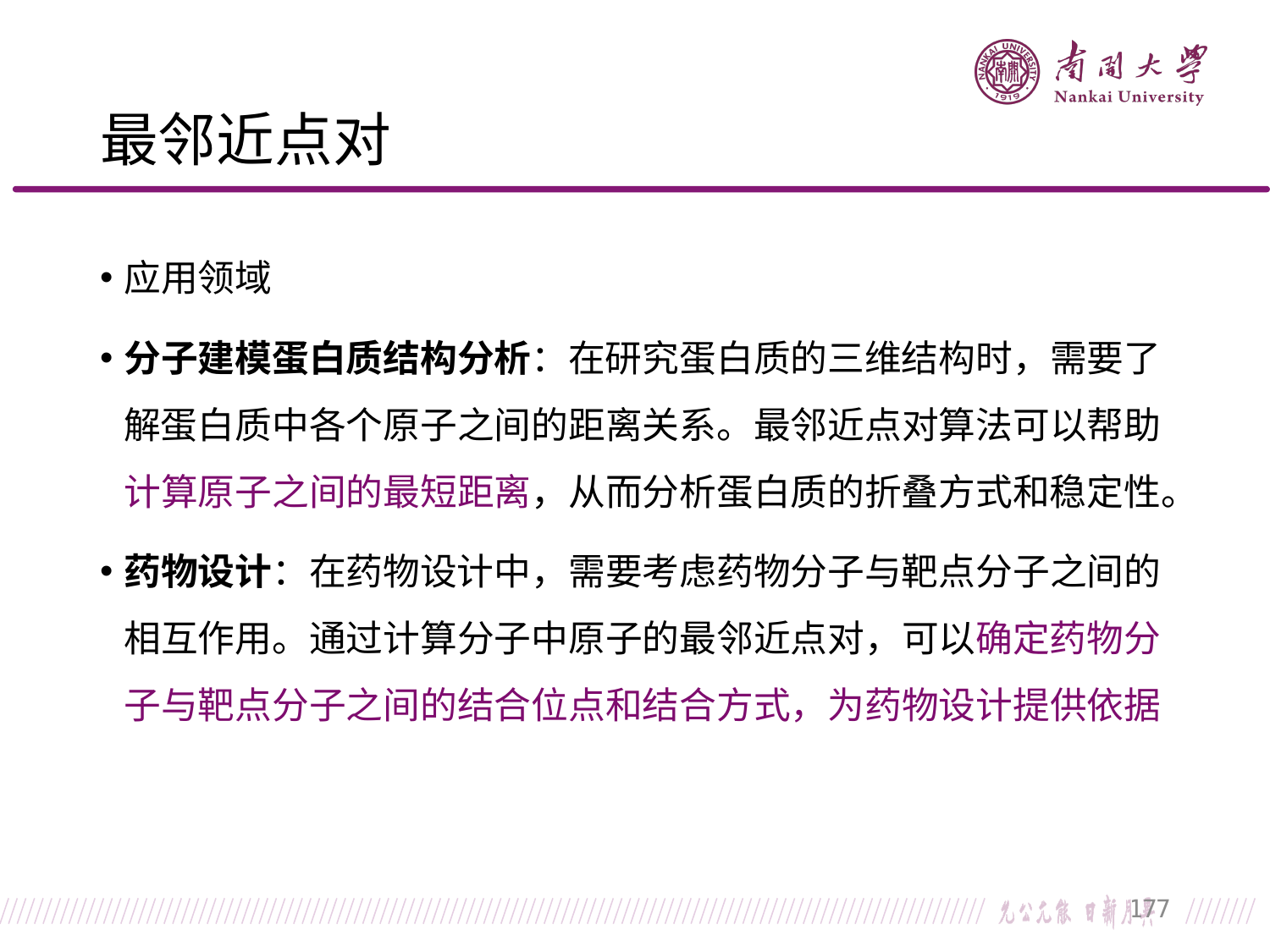

# 最邻近点对
应用领域
分子建模蛋白质结构分析：在研究蛋白质的三维结构时，需要了解蛋白质中各个原子之间的距离关系。最邻近点对算法可以帮助计算原子之间的最短距离，从而分析蛋白质的折叠方式和稳定性。
药物设计：在药物设计中，需要考虑药物分子与靶点分子之间的相互作用。通过计算分子中原子的最邻近点对，可以确定药物分子与靶点分子之间的结合位点和结合方式，为药物设计提供依据

177